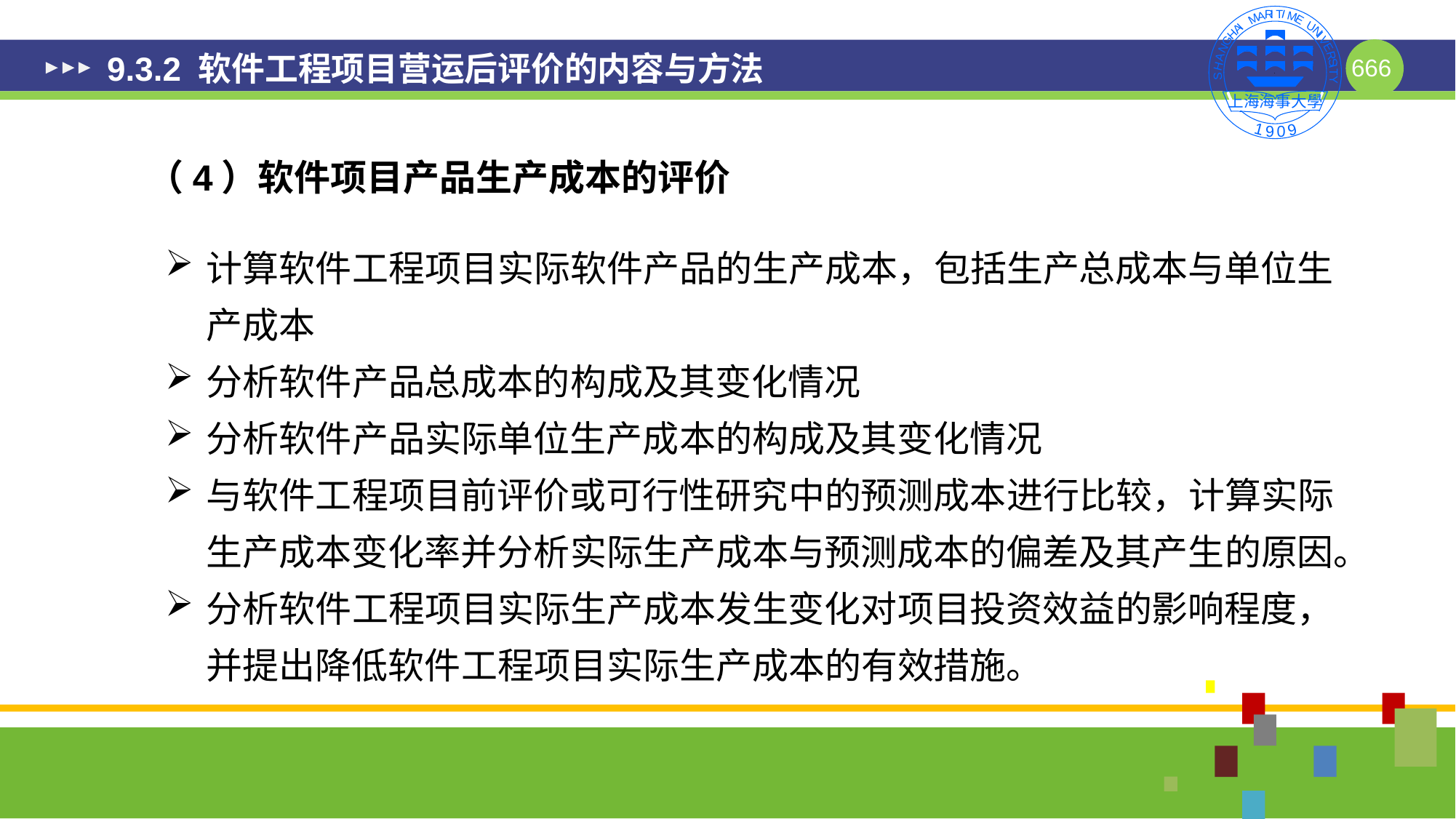

# 9.3.2 软件工程项目营运后评价的内容与方法
（4）软件项目产品生产成本的评价
计算软件工程项目实际软件产品的生产成本，包括生产总成本与单位生产成本
分析软件产品总成本的构成及其变化情况
分析软件产品实际单位生产成本的构成及其变化情况
与软件工程项目前评价或可行性研究中的预测成本进行比较，计算实际生产成本变化率并分析实际生产成本与预测成本的偏差及其产生的原因。
分析软件工程项目实际生产成本发生变化对项目投资效益的影响程度，并提出降低软件工程项目实际生产成本的有效措施。

666